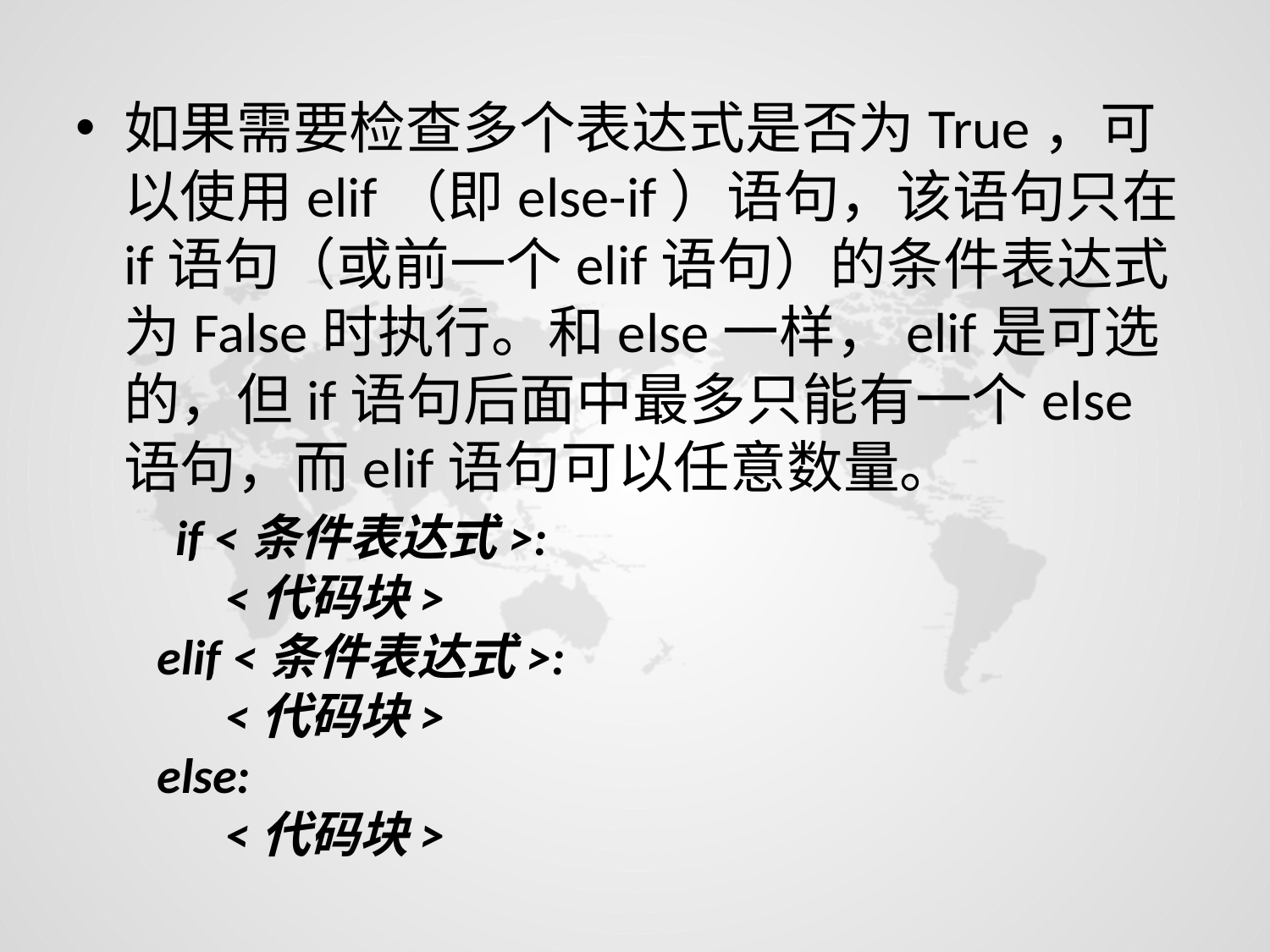

如果需要检查多个表达式是否为True，可以使用elif（即else-if）语句，该语句只在if语句（或前一个elif语句）的条件表达式为False时执行。和else一样，elif是可选的，但if语句后面中最多只能有一个else语句，而elif语句可以任意数量。
   if <条件表达式>:
         <代码块>
   elif <条件表达式>:
         <代码块>
   else:
         <代码块>